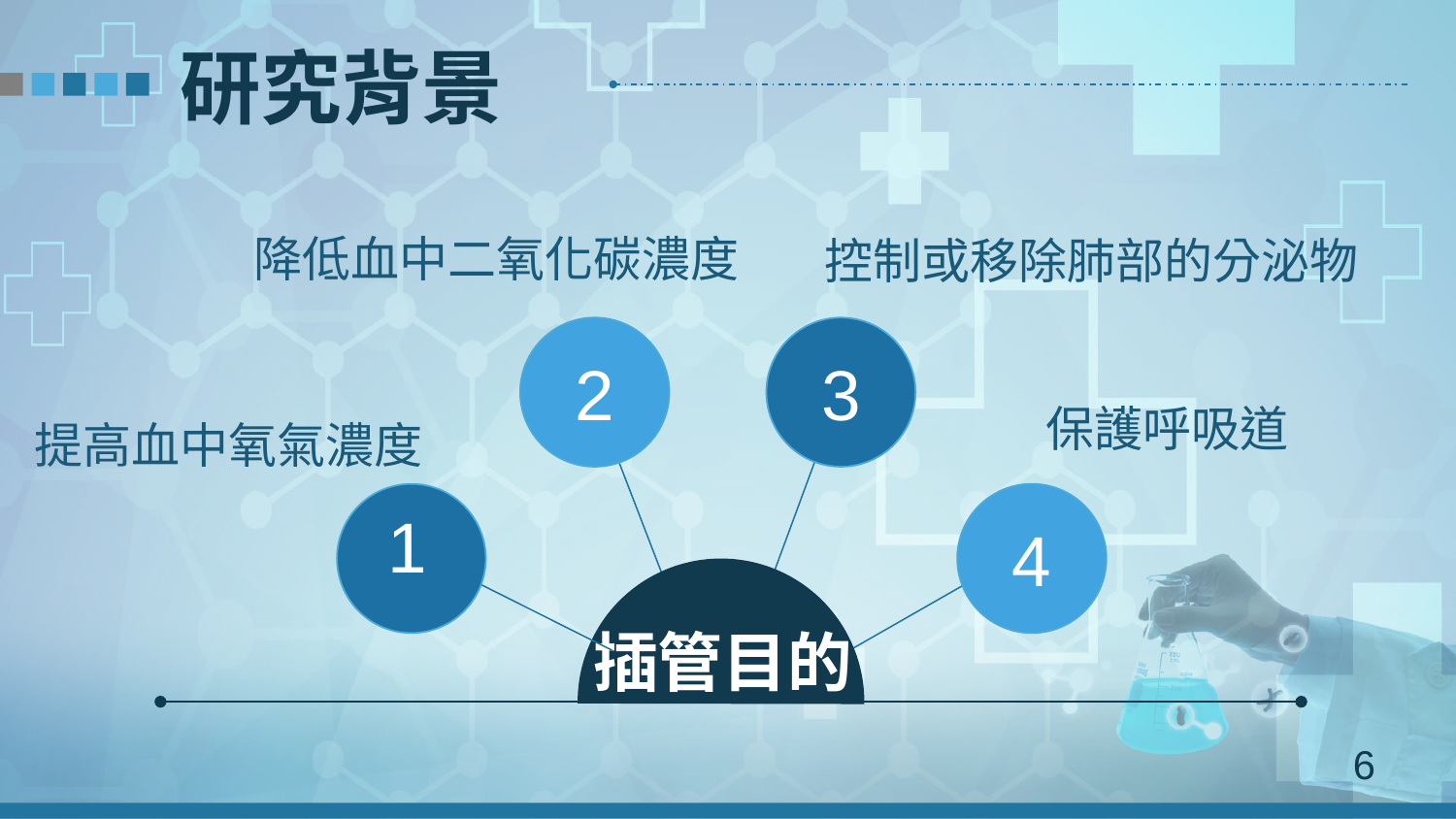

研究背景

降低血中二氧化碳濃度
控制或移除肺部的分泌物
2
3
保護呼吸道
提高血中氧氣濃度

1
4

插管目的
6